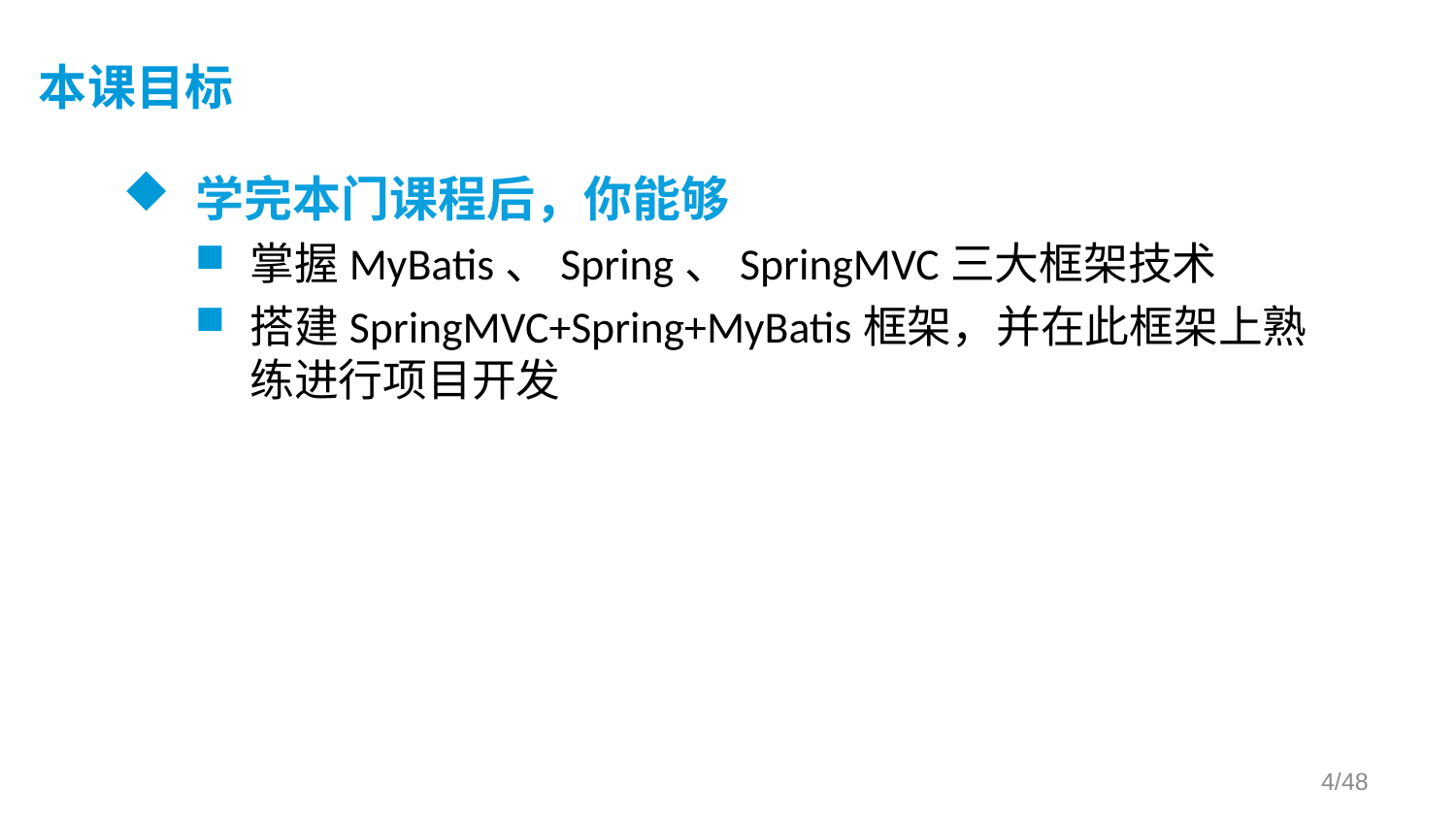

# 本课目标
学完本门课程后，你能够
掌握MyBatis、Spring、SpringMVC三大框架技术
搭建SpringMVC+Spring+MyBatis框架，并在此框架上熟练进行项目开发搭建SpringMVC+Spring+MyBatis框架，并在此框架上熟练进行项目开发搭搭建SpringMVC+Spring+MyBatis框架，并在此框架上熟练进行项目开发建SpringMVC+Spring+MyBatis框架，并在此框架上熟练进行项目开发

4/48